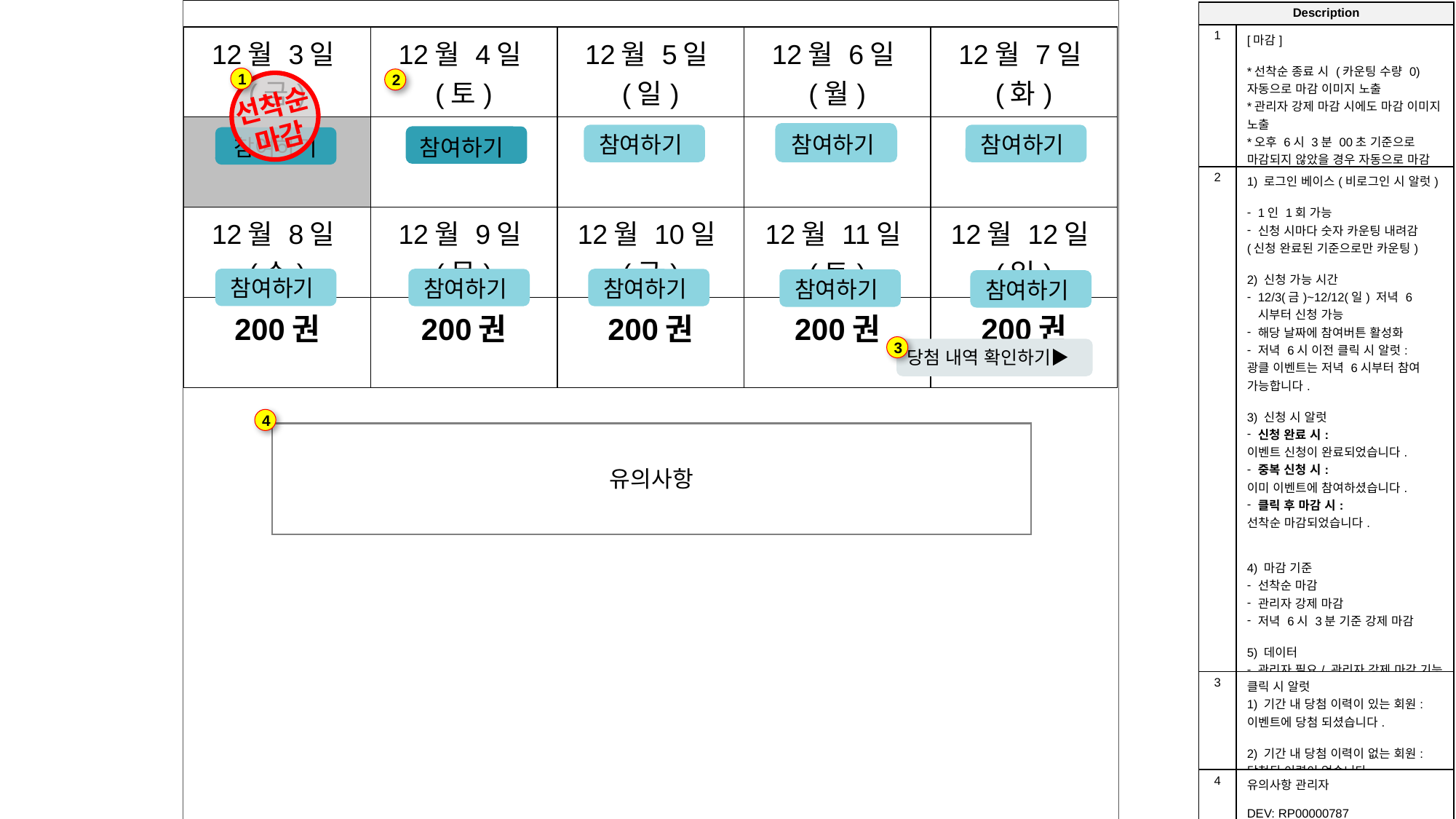

| Description |  |
| --- | --- |
| 1 | [마감] \*선착순 종료 시 (카운팅 수량 0) 자동으로 마감 이미지 노출 \*관리자 강제 마감 시에도 마감 이미지 노출 \*오후 6시 3분 00초 기준으로 마감되지 않았을 경우 자동으로 마감 이미지 노출 |
| 2 | 1) 로그인 베이스(비로그인 시 알럿) 1인 1회 가능 신청 시마다 숫자 카운팅 내려감 (신청 완료된 기준으로만 카운팅) 2) 신청 가능 시간 12/3(금)~12/12(일) 저녁 6시부터 신청 가능 해당 날짜에 참여버튼 활성화 저녁 6시 이전 클릭 시 알럿: 광클 이벤트는 저녁 6시부터 참여 가능합니다. 3) 신청 시 알럿 신청 완료 시: 이벤트 신청이 완료되었습니다. 중복 신청 시: 이미 이벤트에 참여하셨습니다. 클릭 후 마감 시: 선착순 마감되었습니다. 4) 마감 기준 선착순 마감 관리자 강제 마감 저녁 6시 3분 기준 강제 마감 5) 데이터 관리자 필요/ 관리자 강제 마감 기능 필요 데이터 항목: 이벤트 참여일, 아이디, 참여완료시간(초까지) |
| 3 | 클릭 시 알럿 1) 기간 내 당첨 이력이 있는 회원: 이벤트에 당첨 되셨습니다. 2) 기간 내 당첨 이력이 없는 회원: 당첨된 이력이 없습니다. |
| 4 | 유의사항 관리자 DEV: RP00000787 실: RP00001558 |
| 12월 3일(금) | 12월 4일(토) | 12월 5일(일) | 12월 6일(월) | 12월 7일(화) |
| --- | --- | --- | --- | --- |
| 200권 | 200권 | 200권 | 200권 | 200권 |
| 12월 8일(수) | 12월 9일(목) | 12월 10일(금) | 12월 11일(토) | 12월 12일(일) |
| 200권 | 200권 | 200권 | 200권 | 200권 |
1
2

선착순
마감

참여하기

참여하기

참여하기

참여하기

참여하기
참여하기

참여하기

참여하기

참여하기

참여하기

참여하기
3

당첨 내역 확인하기▶
4

유의사항